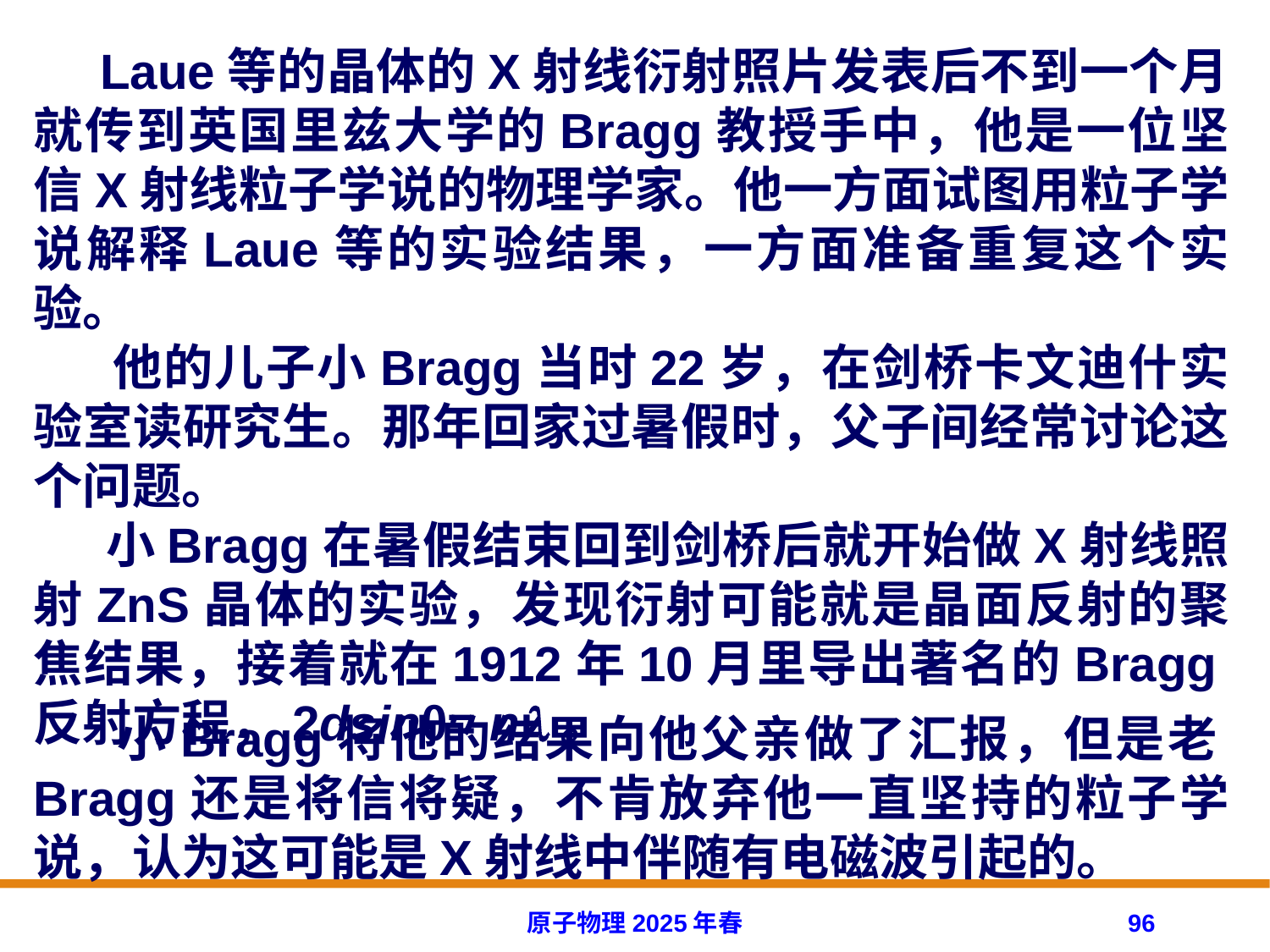

Laue等的晶体的X射线衍射照片发表后不到一个月就传到英国里兹大学的Bragg教授手中，他是一位坚信X射线粒子学说的物理学家。他一方面试图用粒子学说解释Laue等的实验结果，一方面准备重复这个实验。
     他的儿子小Bragg当时22岁，在剑桥卡文迪什实验室读研究生。那年回家过暑假时，父子间经常讨论这个问题。
     小Bragg在暑假结束回到剑桥后就开始做X射线照射ZnS晶体的实验，发现衍射可能就是晶面反射的聚焦结果，接着就在1912年10月里导出著名的Bragg反射方程，2dsinθ= nλ。
     小Bragg将他的结果向他父亲做了汇报，但是老Bragg还是将信将疑，不肯放弃他一直坚持的粒子学说，认为这可能是X射线中伴随有电磁波引起的。
原子物理2025年春
96